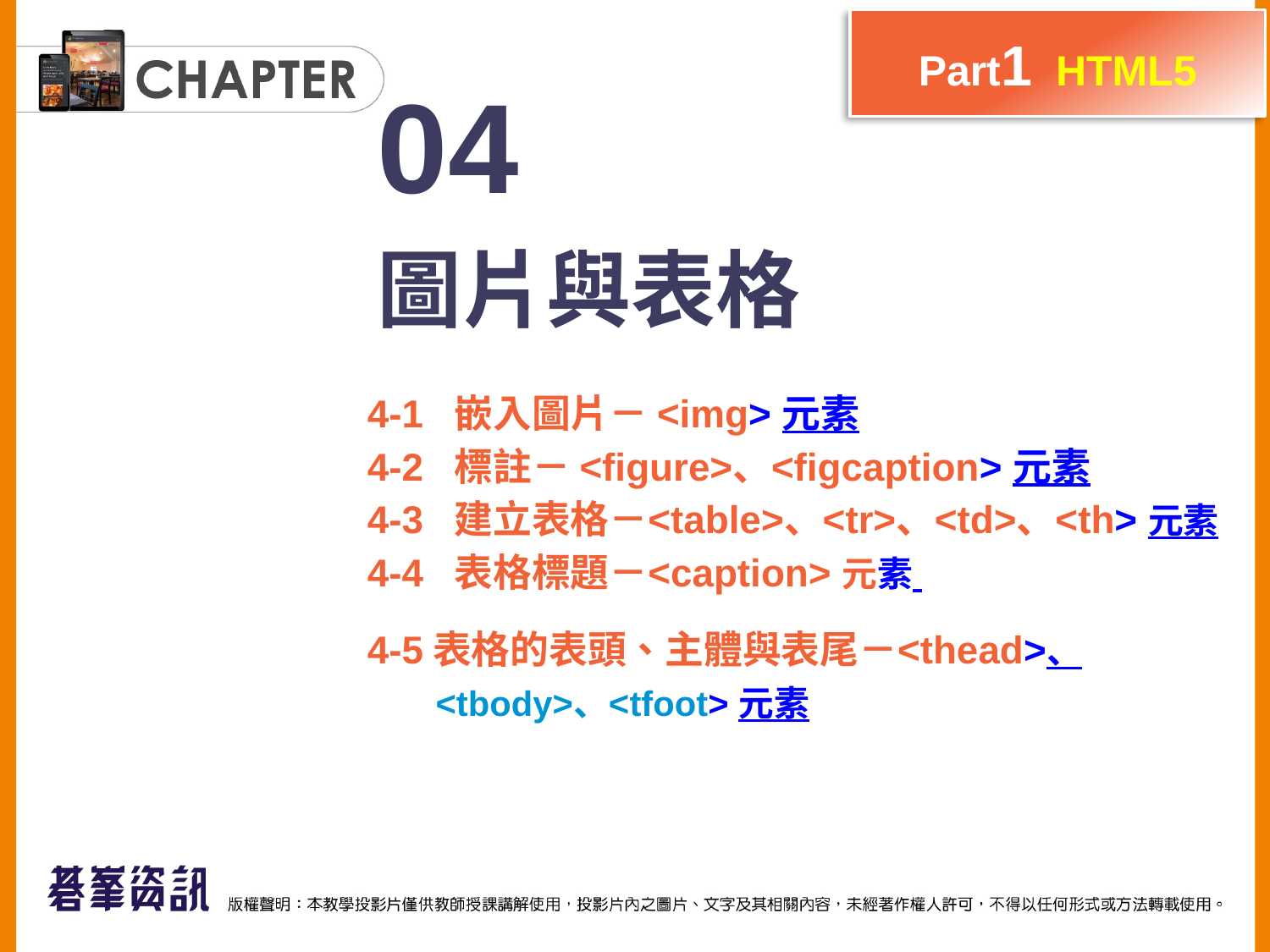

Part1  HTML5
04
圖片與表格
4-1  嵌入圖片－ <img> 元素
4-2  標註－ <figure>、<figcaption> 元素
4-3  建立表格－<table>、<tr>、<td>、<th> 元素
4-4  表格標題－<caption> 元素
4-5表格的表頭、主體與表尾－<thead>、
       <tbody>、<tfoot> 元素